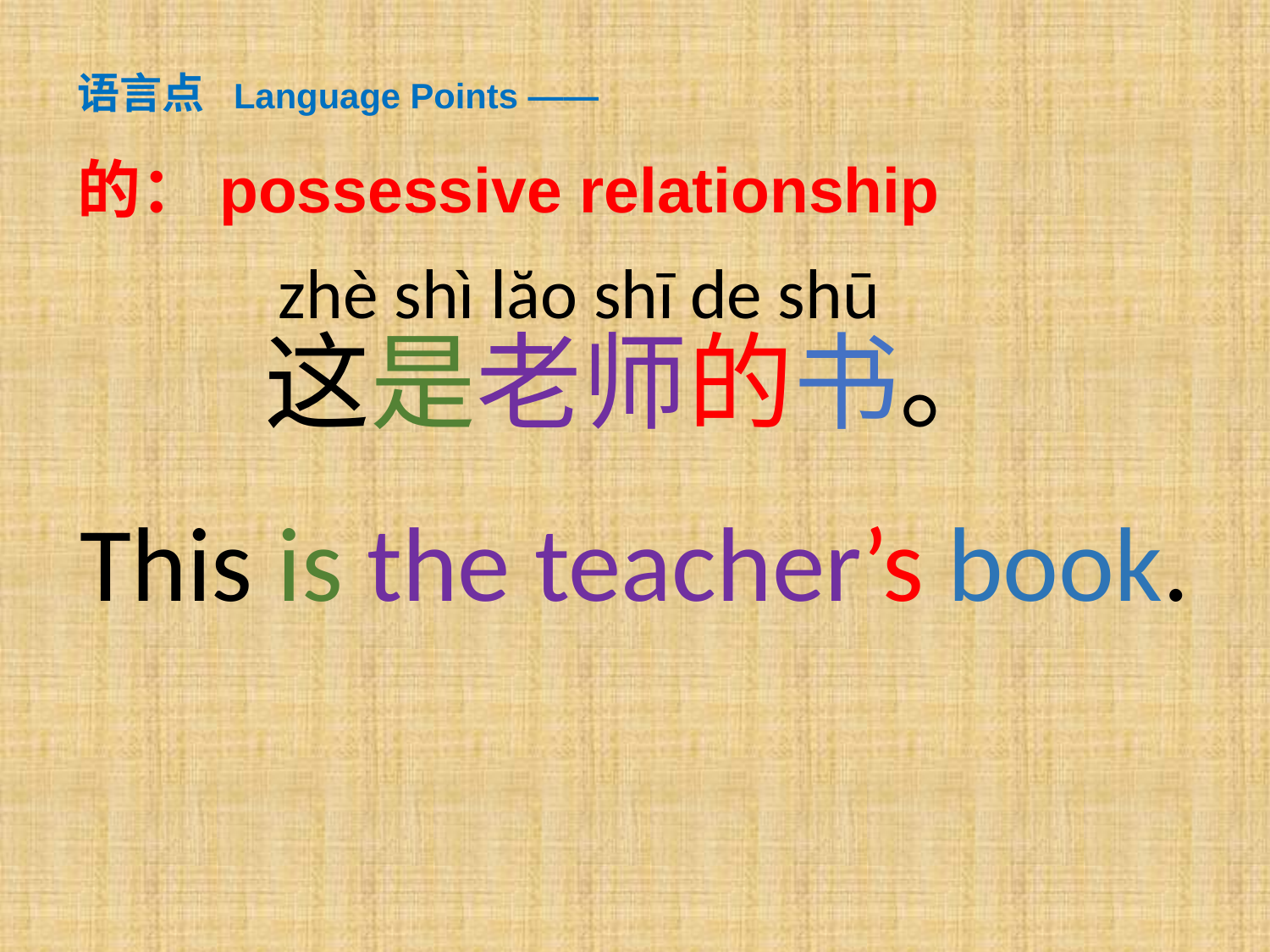

语言点  Language Points ——
的：possessive relationship
zhè shì lăo shī de shū
这是老师的书。
This is the teacher’s book.